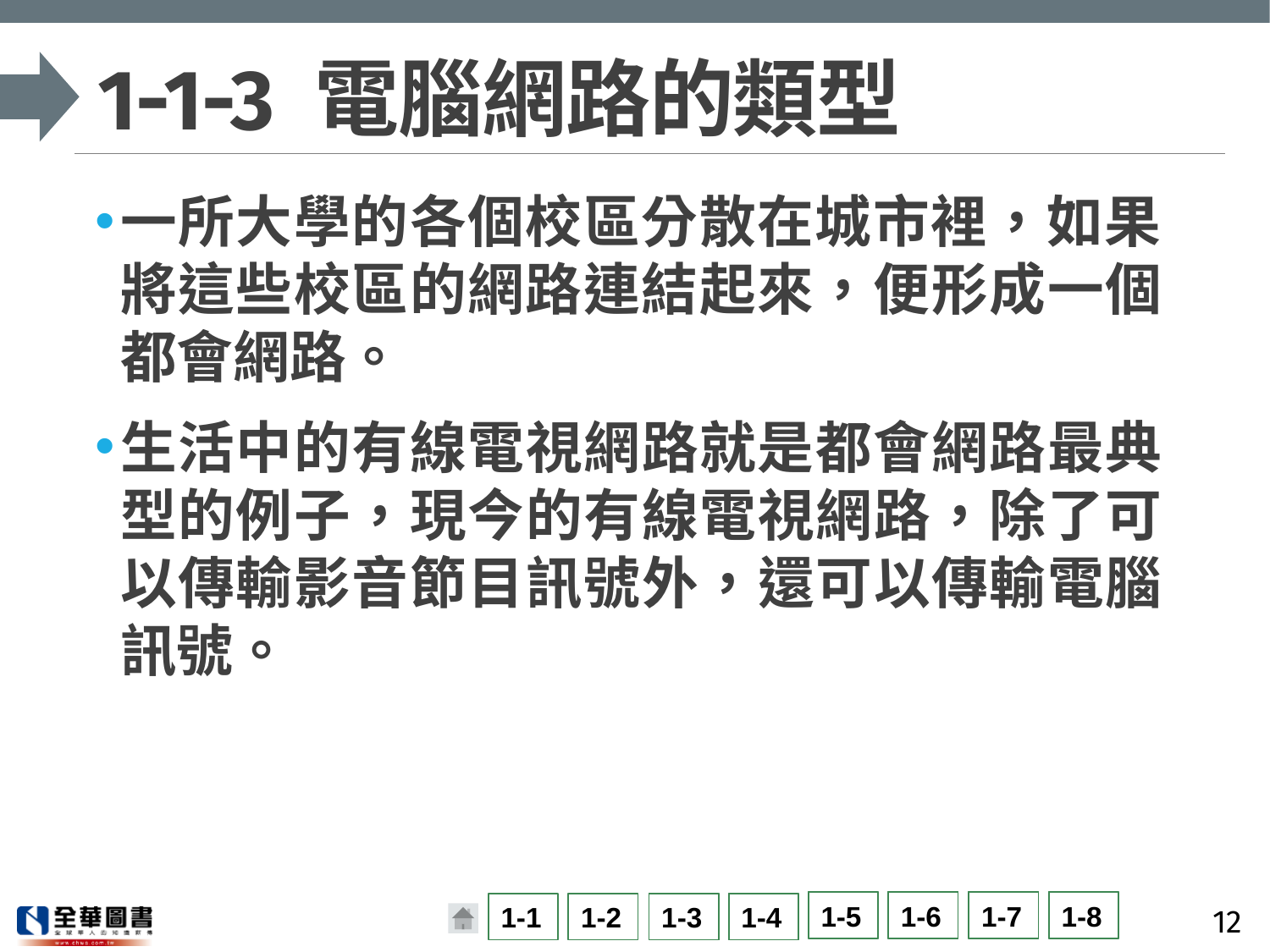

# 1-1-3 電腦網路的類型
一所大學的各個校區分散在城市裡，如果將這些校區的網路連結起來，便形成一個都會網路。
生活中的有線電視網路就是都會網路最典型的例子，現今的有線電視網路，除了可以傳輸影音節目訊號外，還可以傳輸電腦訊號。
12